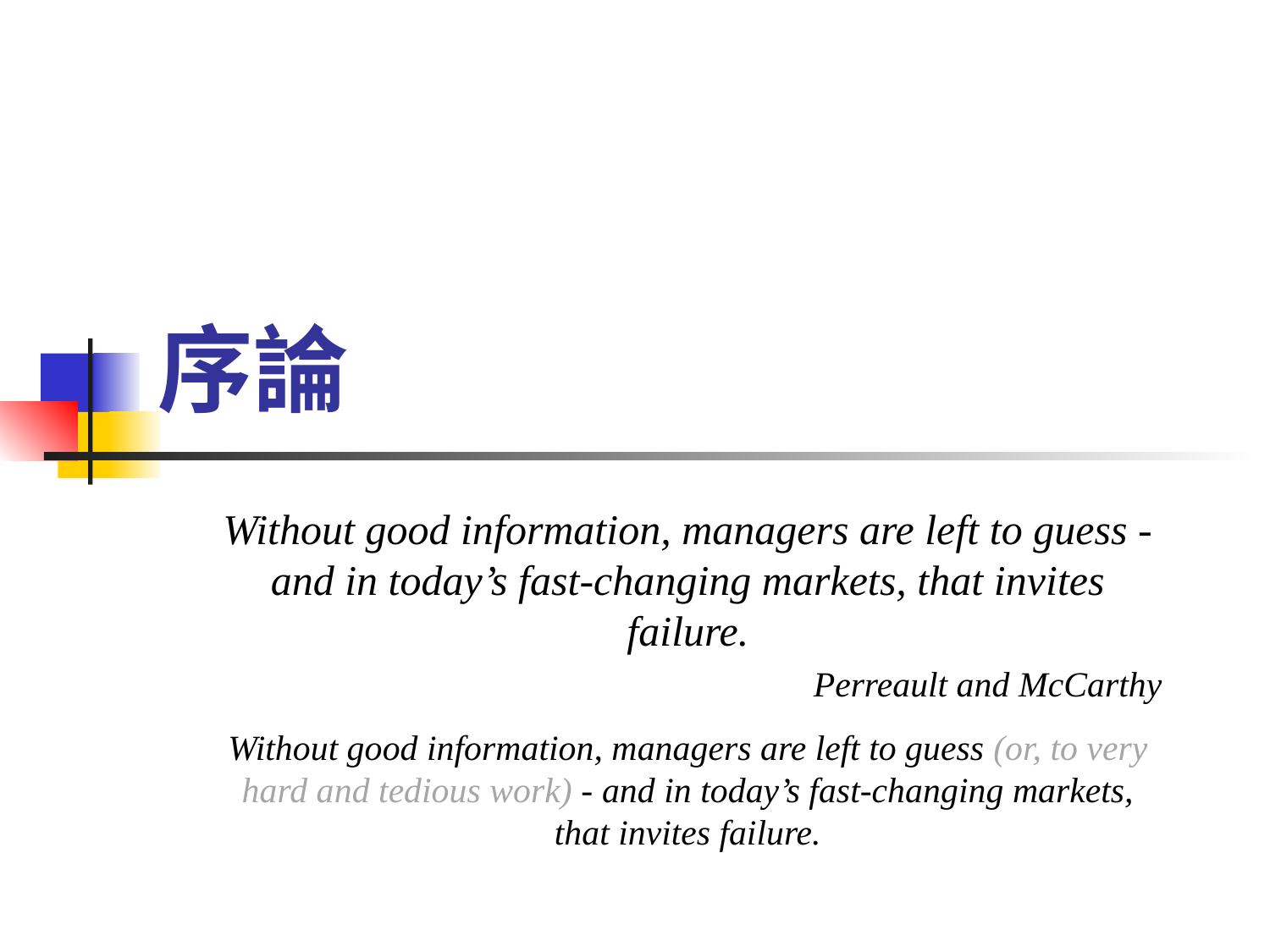

序論
Without good information, managers are left to guess - and in today’s fast-changing markets, that invites failure.
Perreault and McCarthy
Without good information, managers are left to guess (or, to very hard and tedious work) - and in today’s fast-changing markets, that invites failure.